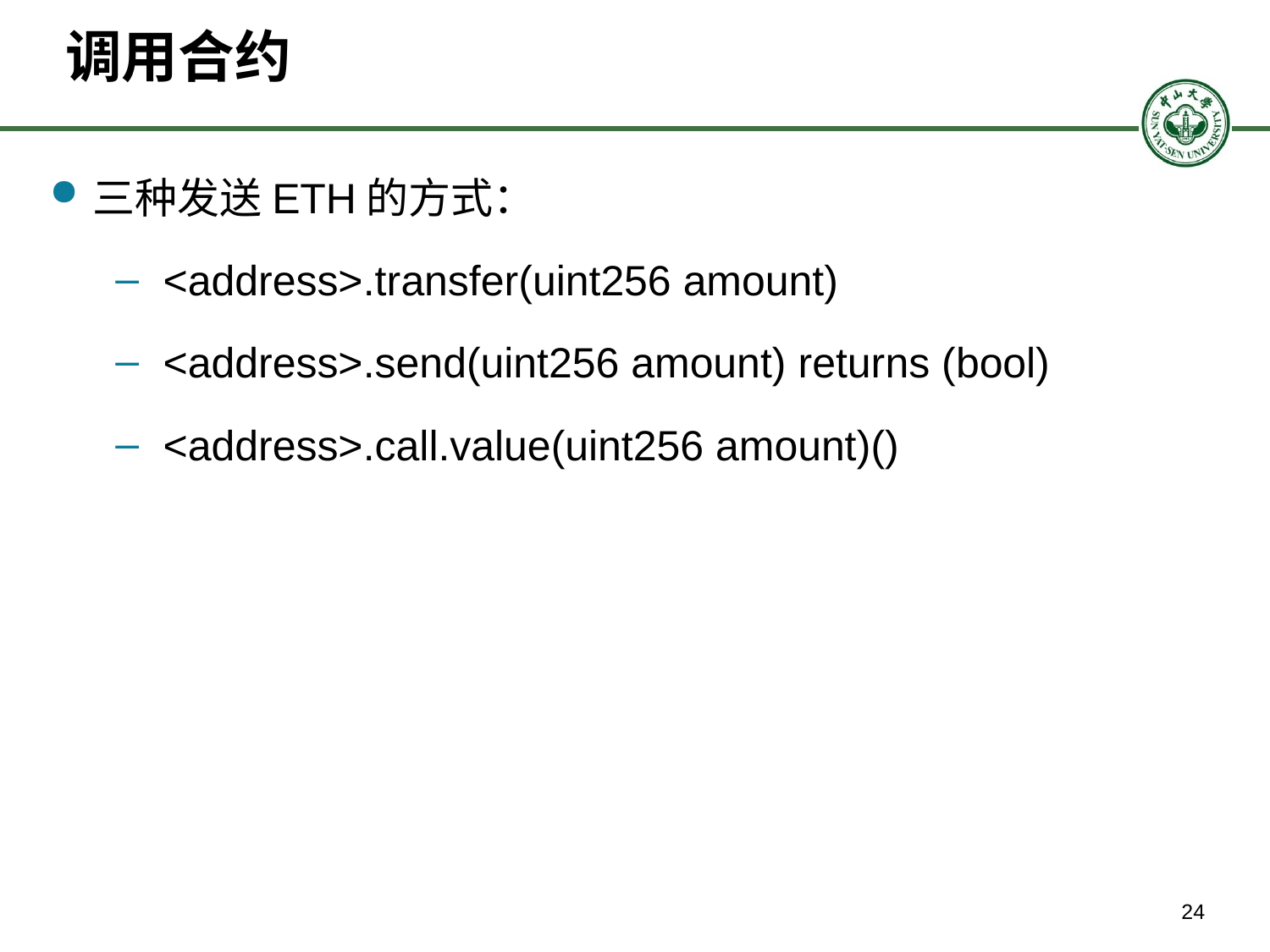

# 调用合约
三种发送ETH的方式：
<address>.transfer(uint256 amount)
<address>.send(uint256 amount) returns (bool)
<address>.call.value(uint256 amount)()